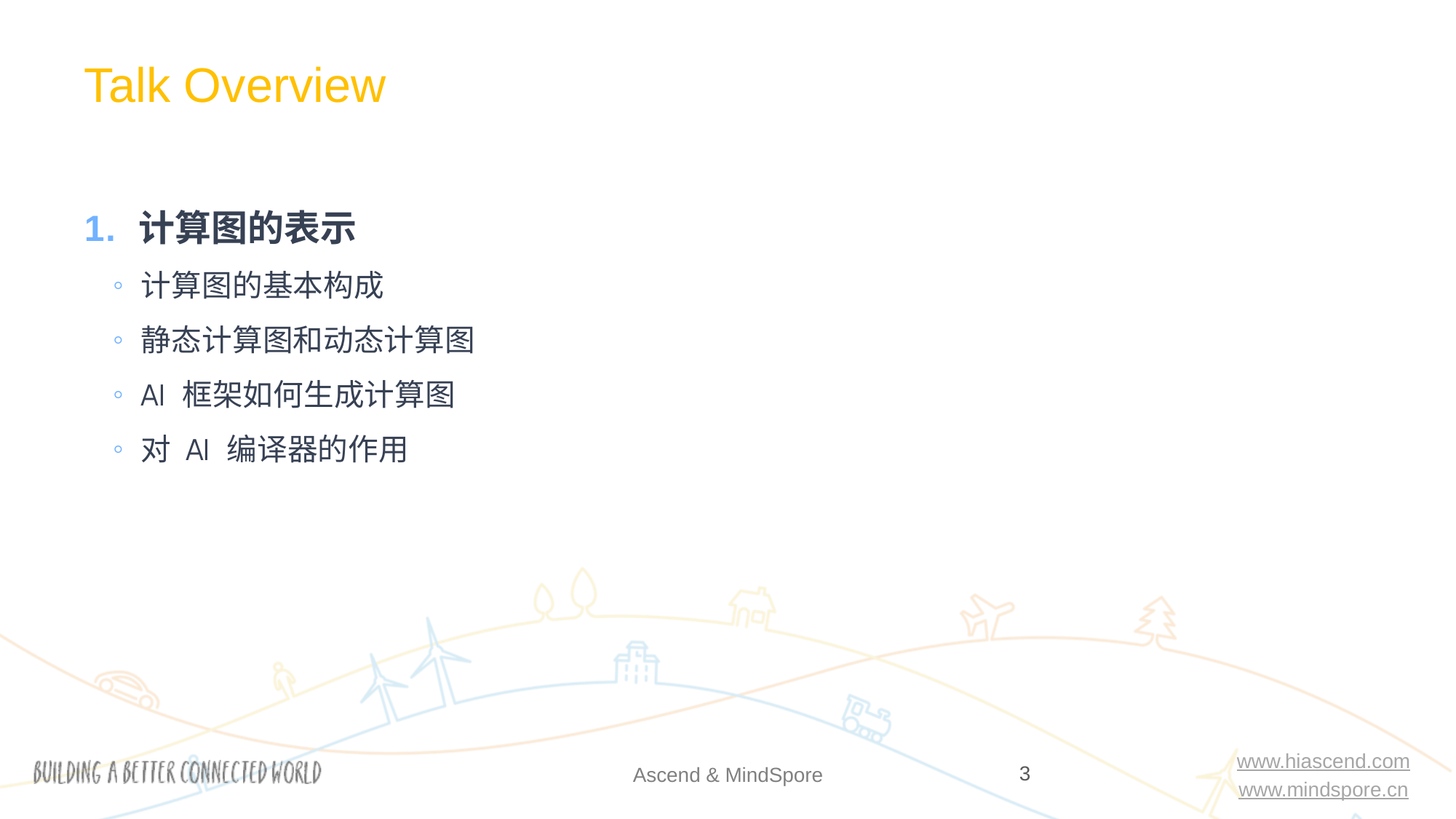

Talk Overview
计算图的表示
计算图的基本构成
静态计算图和动态计算图
AI 框架如何生成计算图
对 AI 编译器的作用